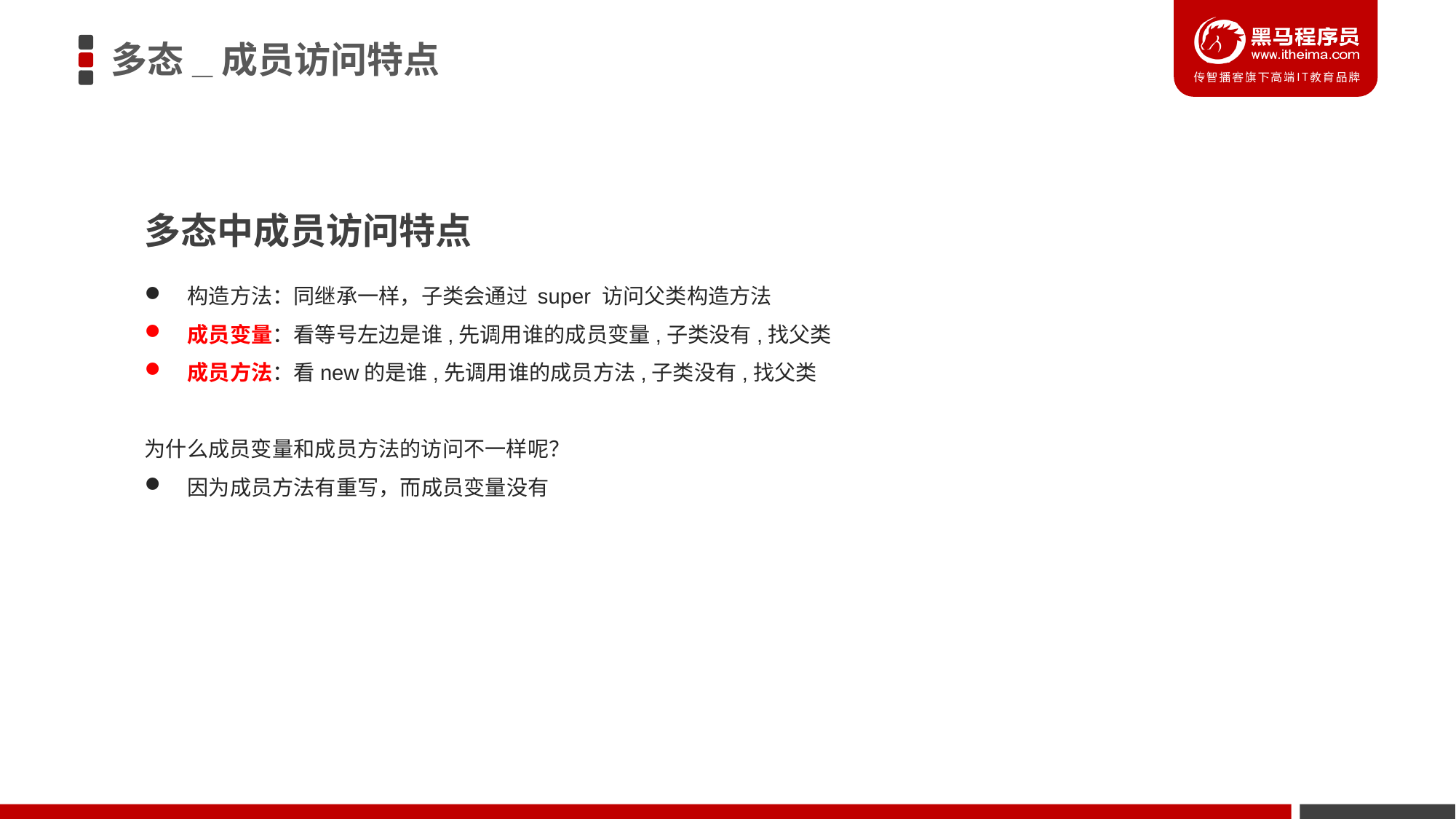

多态_成员访问特点
多态中成员访问特点
构造方法：同继承一样，子类会通过 super 访问父类构造方法
成员变量：看等号左边是谁,先调用谁的成员变量,子类没有,找父类
成员方法：看new的是谁,先调用谁的成员方法,子类没有,找父类

为什么成员变量和成员方法的访问不一样呢？
因为成员方法有重写，而成员变量没有